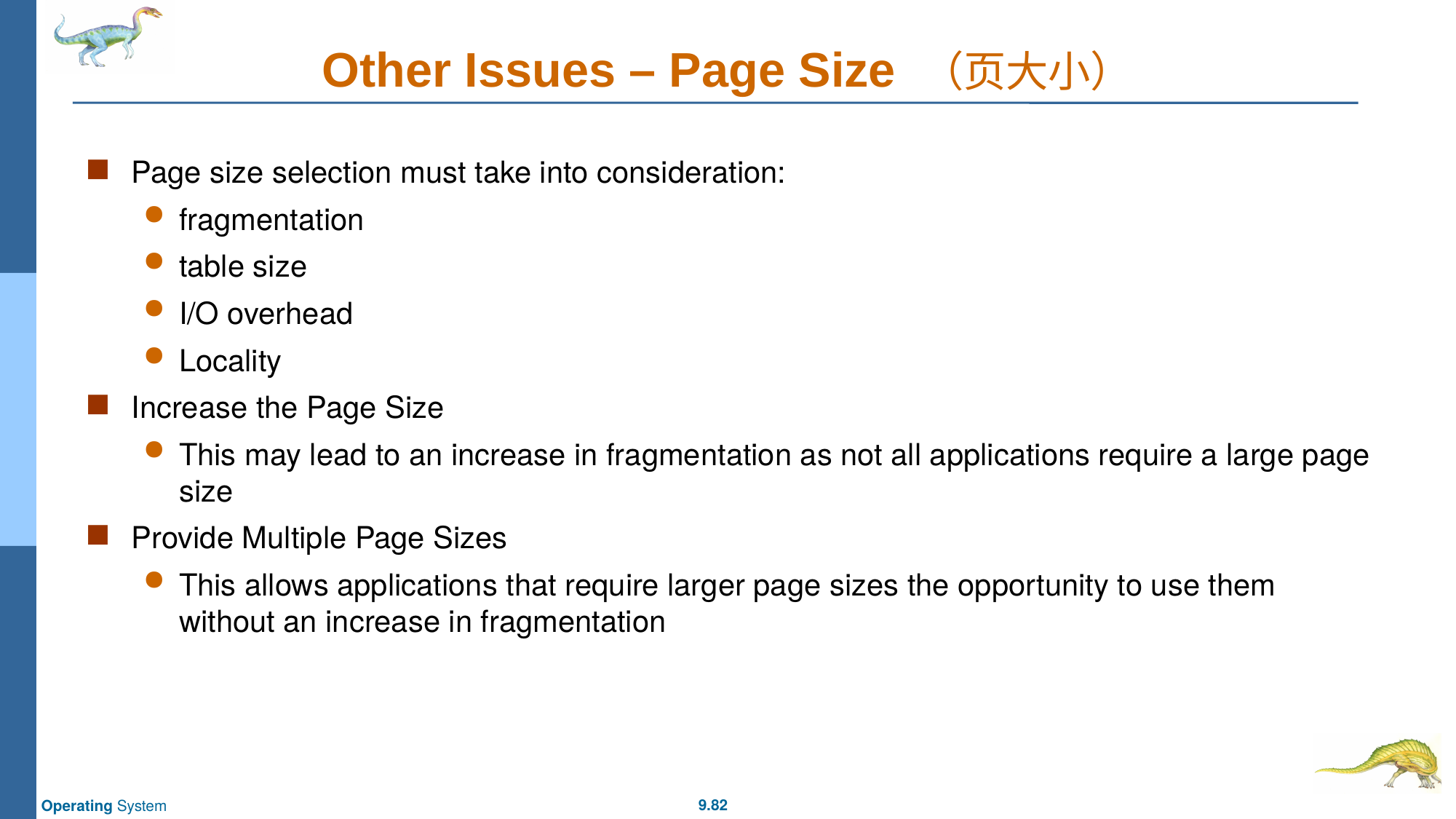

# Other Issues – Page Size （页大小）
Page size selection must take into consideration:
fragmentation
table size
I/O overhead
Locality
Increase the Page Size
This may lead to an increase in fragmentation as not all applications require a large page size
Provide Multiple Page Sizes
This allows applications that require larger page sizes the opportunity to use them without an increase in fragmentation